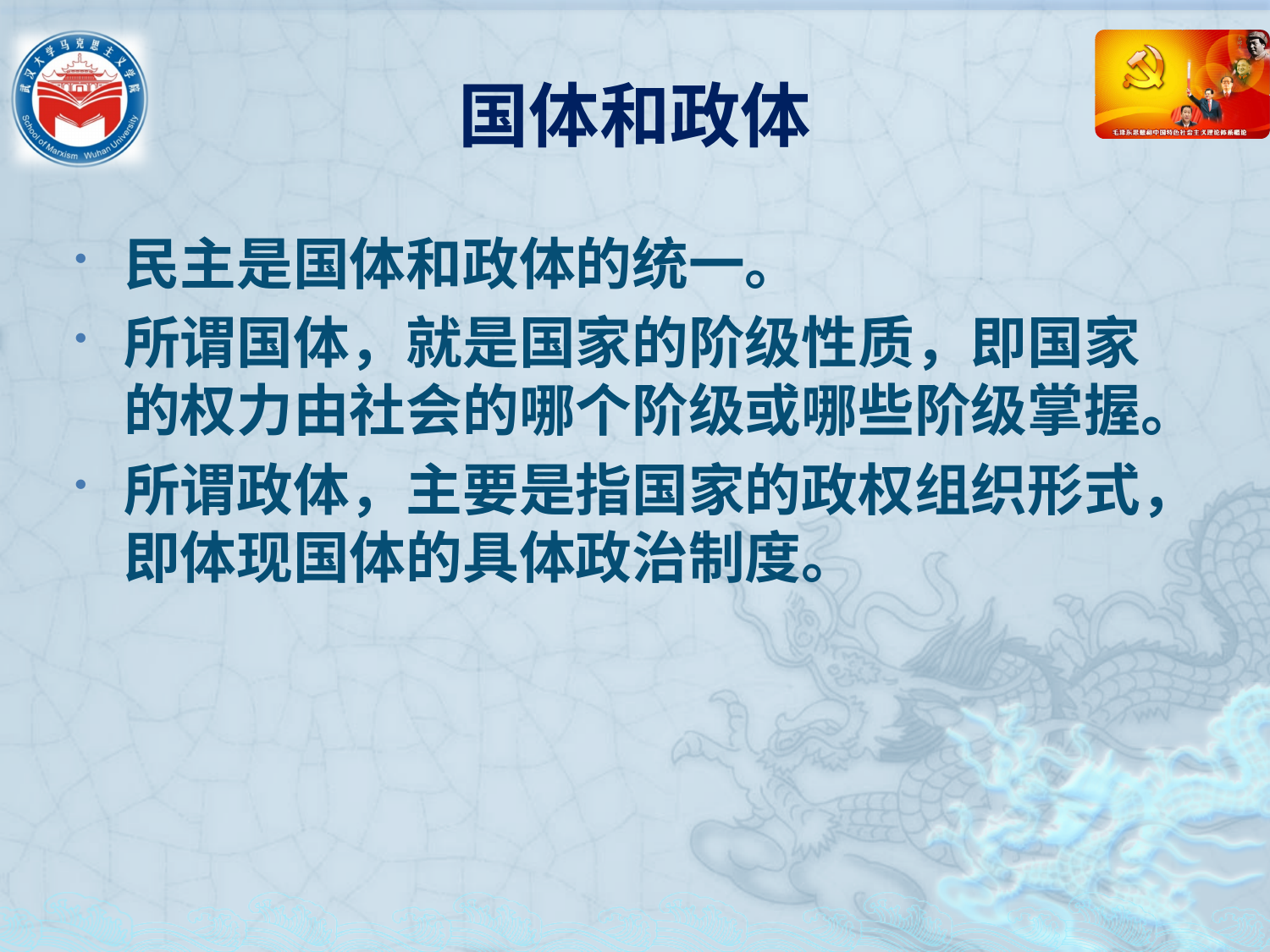

# 国体和政体
民主是国体和政体的统一。
所谓国体，就是国家的阶级性质，即国家的权力由社会的哪个阶级或哪些阶级掌握。
所谓政体，主要是指国家的政权组织形式，即体现国体的具体政治制度。